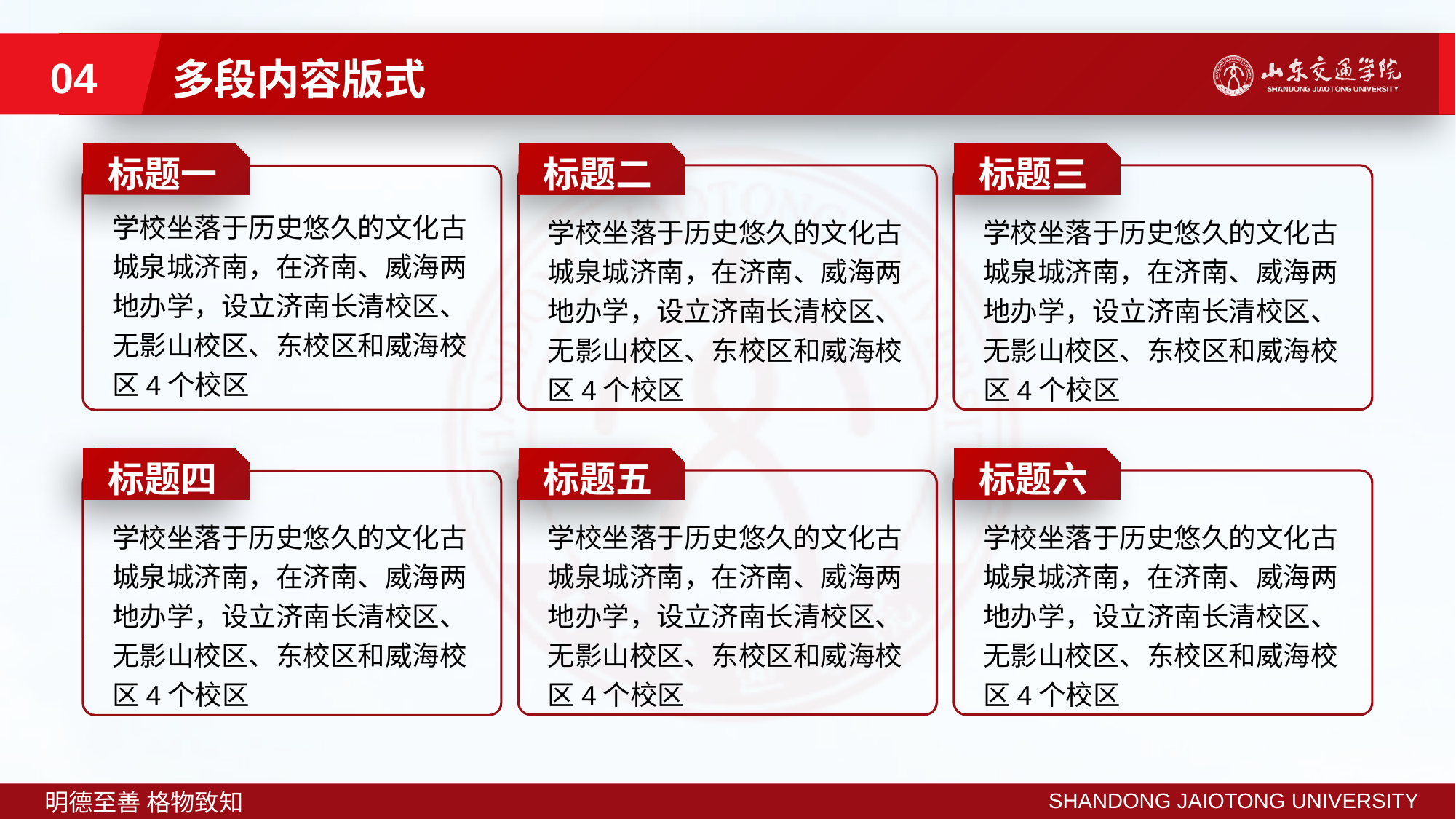

多段内容版式
04
标题二

学校坐落于历史悠久的文化古城泉城济南，在济南、威海两地办学，设立济南长清校区、无影山校区、东校区和威海校区4个校区
标题三

学校坐落于历史悠久的文化古城泉城济南，在济南、威海两地办学，设立济南长清校区、无影山校区、东校区和威海校区4个校区
标题一

学校坐落于历史悠久的文化古城泉城济南，在济南、威海两地办学，设立济南长清校区、无影山校区、东校区和威海校区4个校区
标题四

学校坐落于历史悠久的文化古城泉城济南，在济南、威海两地办学，设立济南长清校区、无影山校区、东校区和威海校区4个校区
标题五

学校坐落于历史悠久的文化古城泉城济南，在济南、威海两地办学，设立济南长清校区、无影山校区、东校区和威海校区4个校区
标题六

学校坐落于历史悠久的文化古城泉城济南，在济南、威海两地办学，设立济南长清校区、无影山校区、东校区和威海校区4个校区